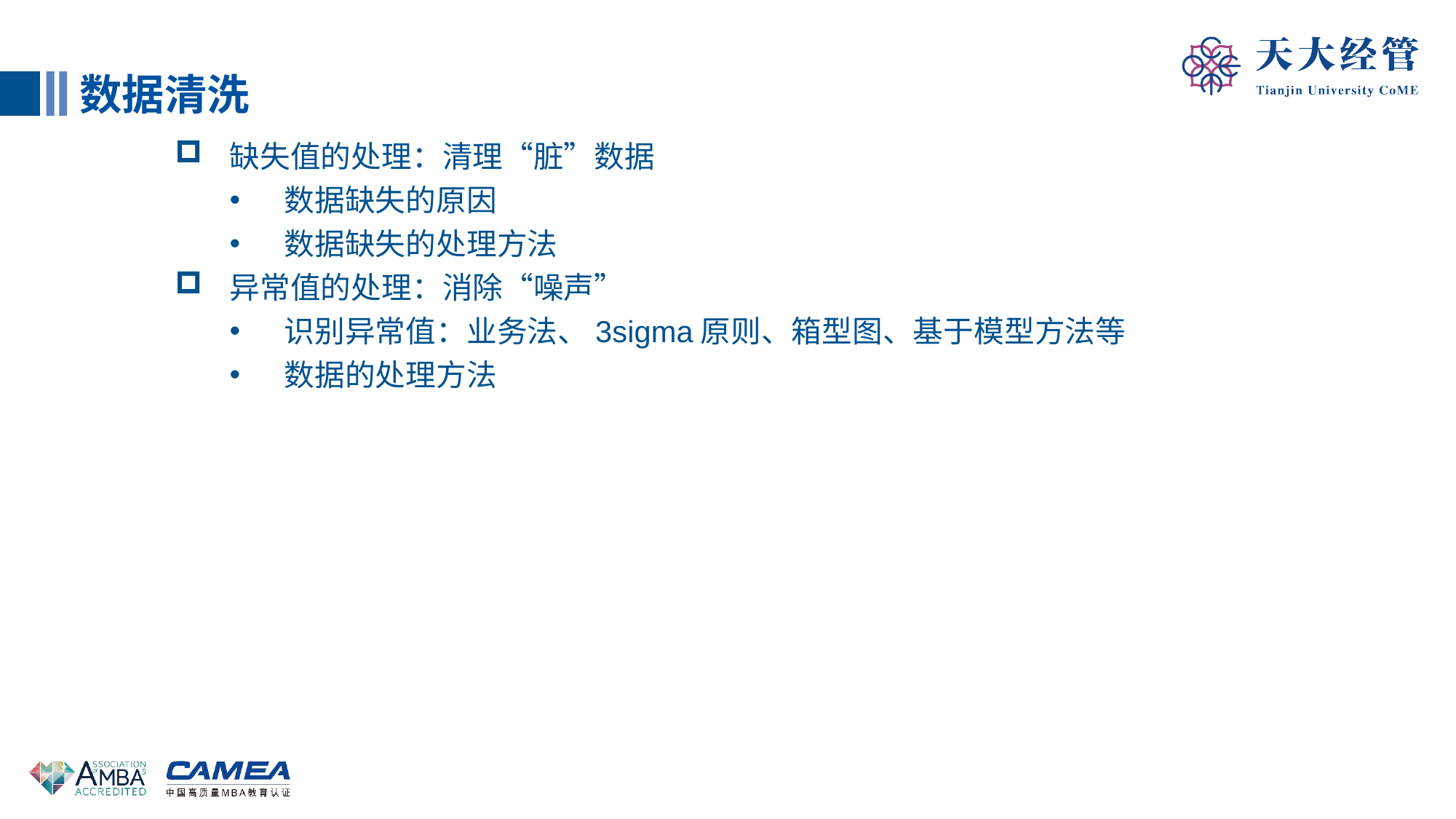

数据清洗

缺失值的处理：清理“脏”数据
数据缺失的原因
数据缺失的处理方法
异常值的处理：消除“噪声”
识别异常值：业务法、3sigma原则、箱型图、基于模型方法等
数据的处理方法